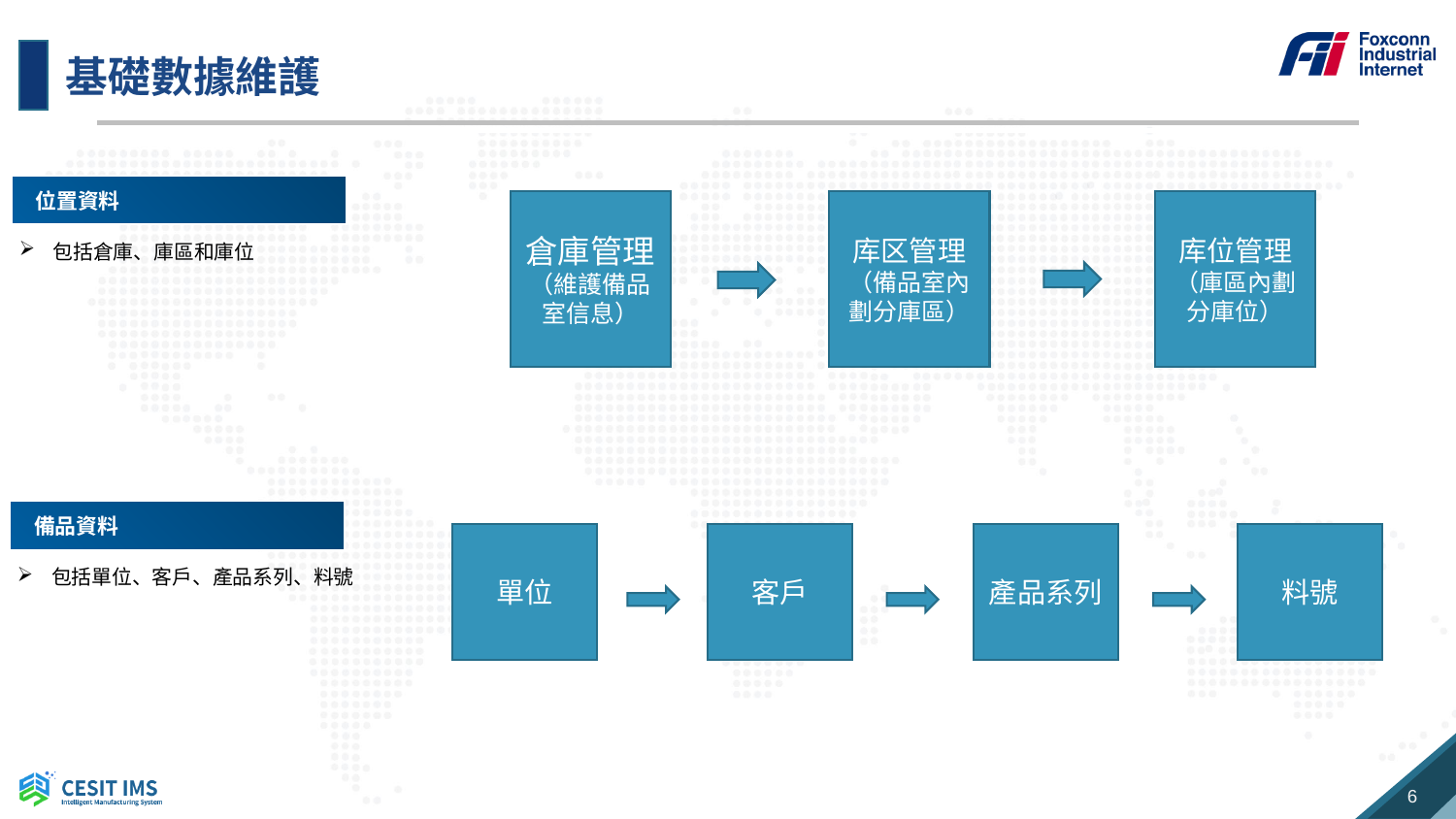

基礎數據維護
 位置資料
库位管理
（庫區內劃分庫位）
倉庫管理
（維護備品室信息）
库区管理
（備品室內劃分庫區）
包括倉庫、庫區和庫位

 備品資料
單位
客戶
產品系列
料號
包括單位、客戶、產品系列、料號